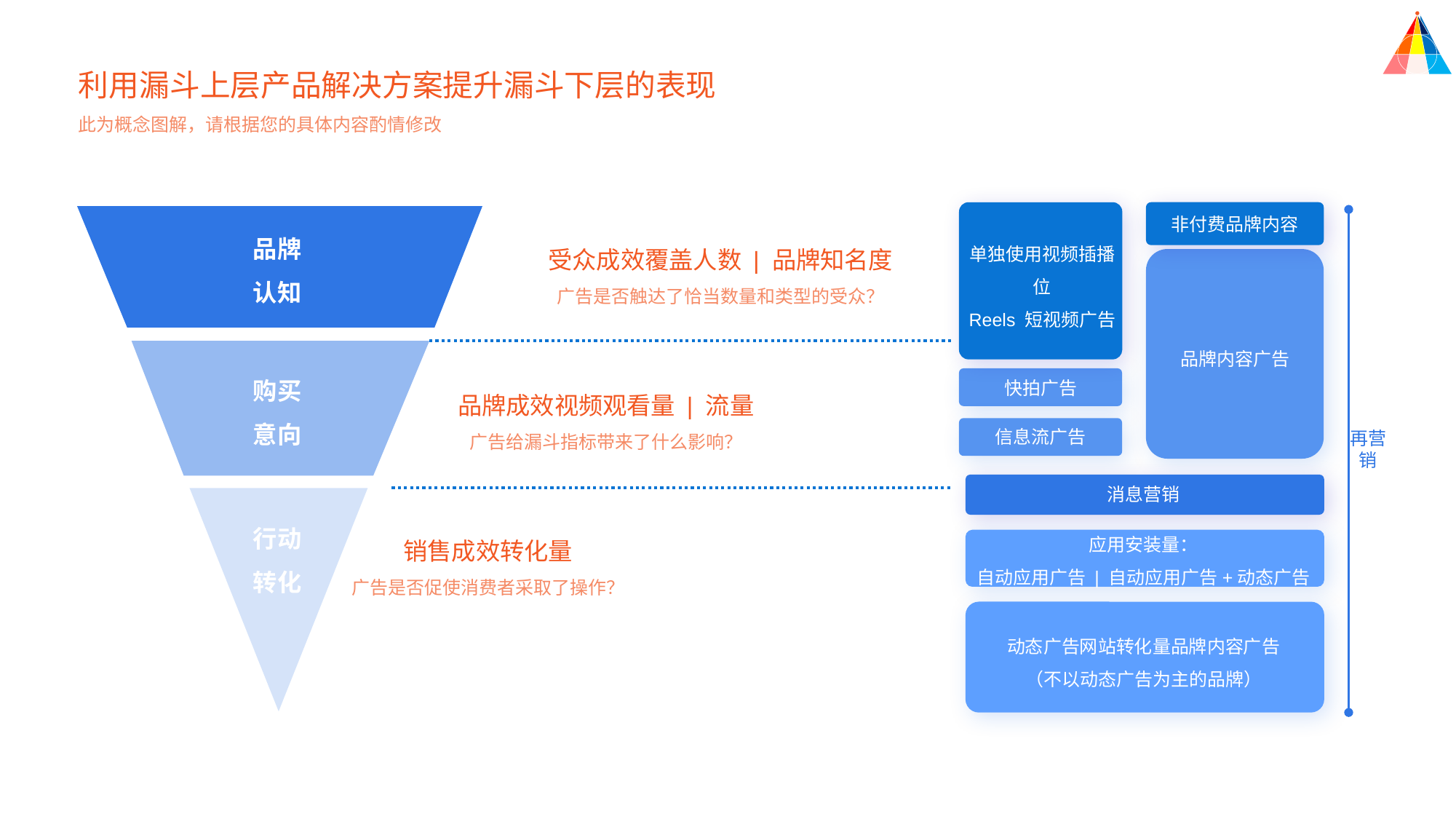

利用漏斗上层产品解决方案提升漏斗下层的表现
此为概念图解，请根据您的具体内容酌情修改

非付费品牌内容

品牌
认知
受众成效覆盖人数 | 品牌知名度
广告是否触达了恰当数量和类型的受众？
单独使用视频插播位
Reels 短视频广告

品牌内容广告
购买
意向

品牌成效视频观看量 | 流量
广告给漏斗指标带来了什么影响？
快拍广告

信息流广告
再营销

消息营销

行动
转化
销售成效转化量
广告是否促使消费者采取了操作？
应用安装量：
自动应用广告 | 自动应用广告+动态广告

动态广告网站转化量品牌内容广告
（不以动态广告为主的品牌）